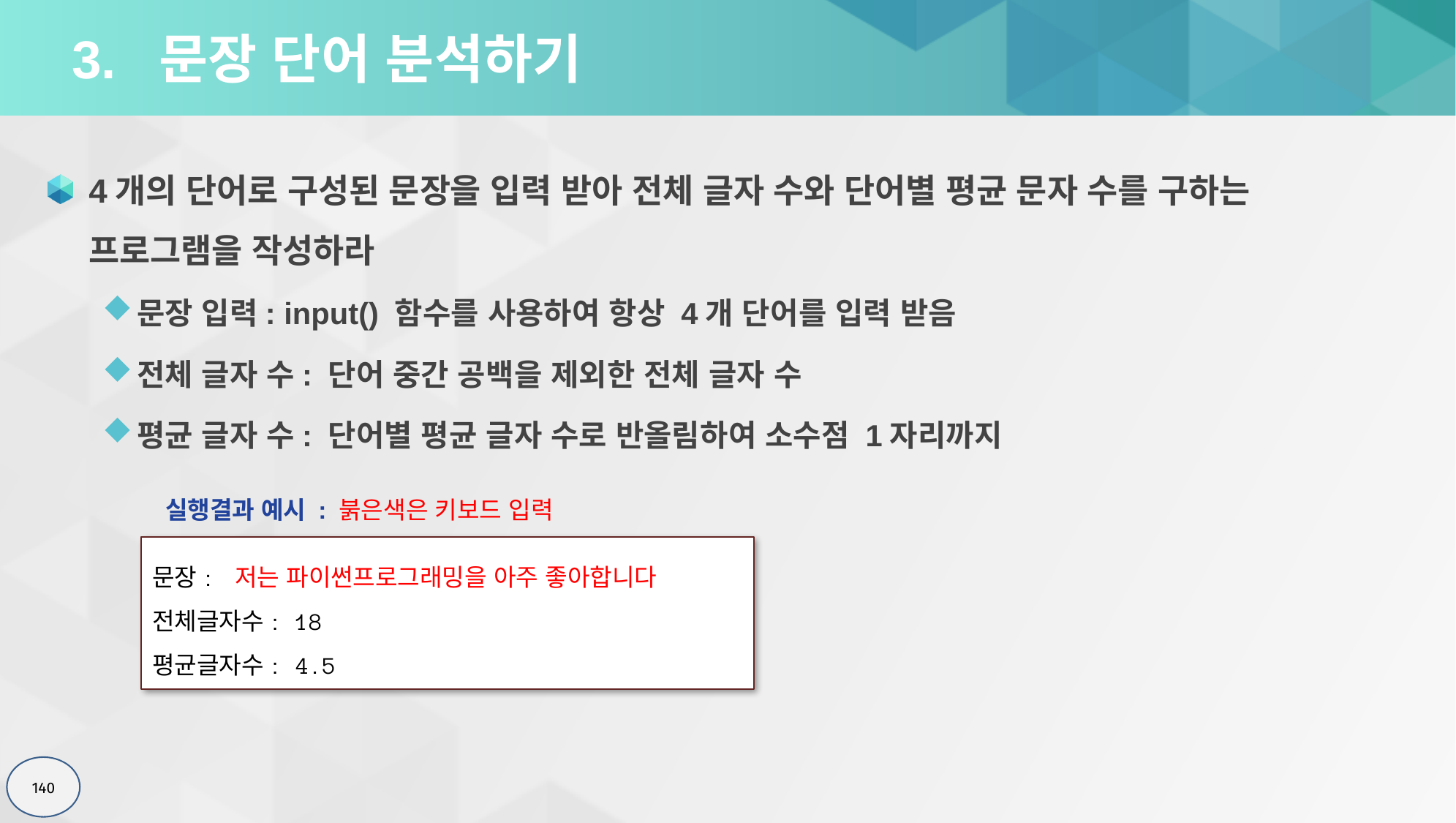

# 3.  문장 단어 분석하기
4개의 단어로 구성된 문장을 입력 받아 전체 글자 수와 단어별 평균 문자 수를 구하는 프로그램을 작성하라
문장 입력: input() 함수를 사용하여 항상 4개 단어를 입력 받음
전체 글자 수: 단어 중간 공백을 제외한 전체 글자 수
평균 글자 수: 단어별 평균 글자 수로 반올림하여 소수점 1자리까지
실행결과 예시 : 붉은색은 키보드 입력
문장: 저는 파이썬프로그래밍을 아주 좋아합니다
전체글자수: 18
평균글자수: 4.5